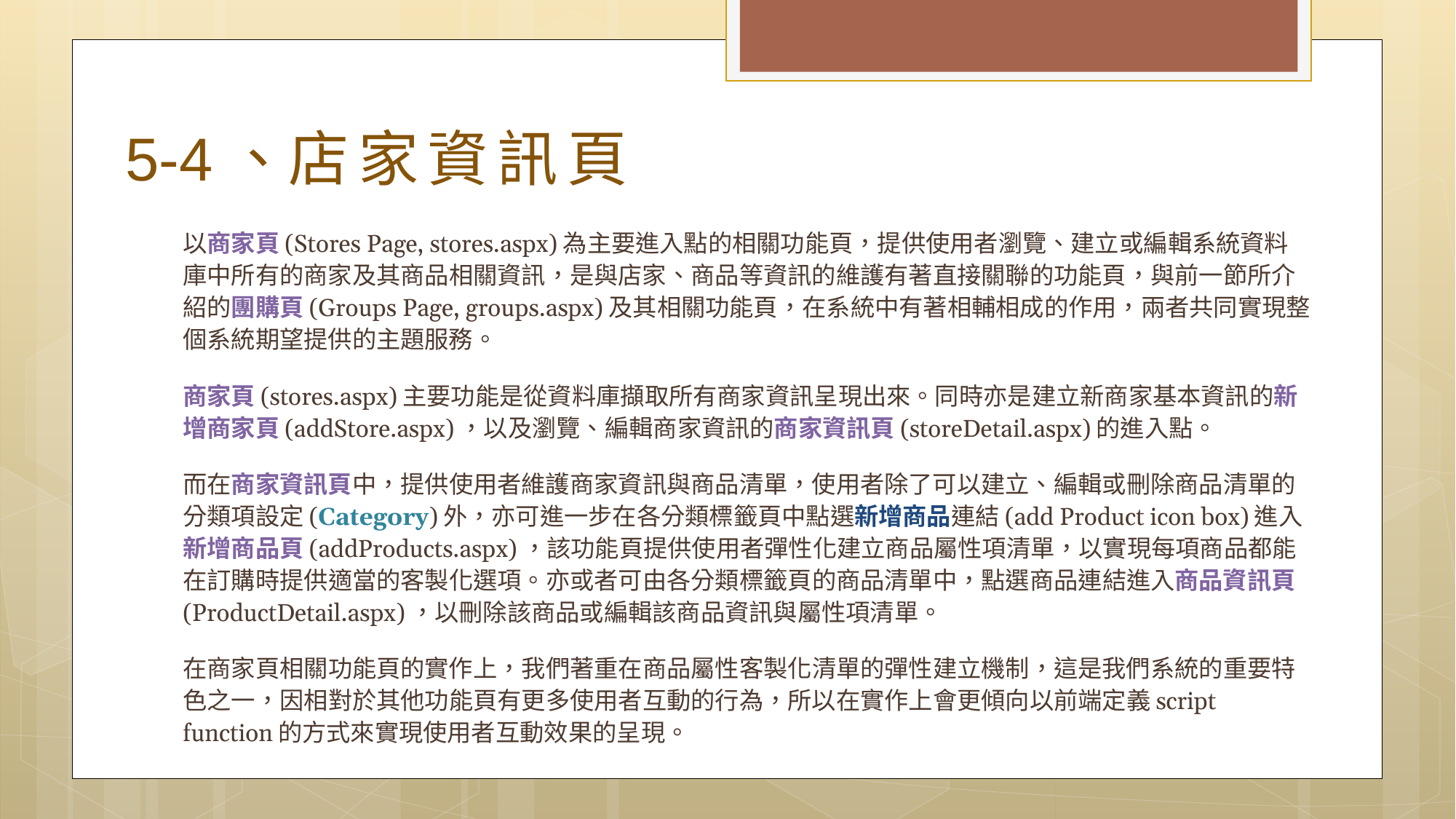

# 5-4、店家資訊頁
以商家頁(Stores Page, stores.aspx)為主要進入點的相關功能頁，提供使用者瀏覽、建立或編輯系統資料庫中所有的商家及其商品相關資訊，是與店家、商品等資訊的維護有著直接關聯的功能頁，與前一節所介紹的團購頁(Groups Page, groups.aspx)及其相關功能頁，在系統中有著相輔相成的作用，兩者共同實現整個系統期望提供的主題服務。
商家頁(stores.aspx)主要功能是從資料庫擷取所有商家資訊呈現出來。同時亦是建立新商家基本資訊的新增商家頁(addStore.aspx)，以及瀏覽、編輯商家資訊的商家資訊頁(storeDetail.aspx)的進入點。
而在商家資訊頁中，提供使用者維護商家資訊與商品清單，使用者除了可以建立、編輯或刪除商品清單的分類項設定(Category)外，亦可進一步在各分類標籤頁中點選新增商品連結(add Product icon box)進入新增商品頁(addProducts.aspx)，該功能頁提供使用者彈性化建立商品屬性項清單，以實現每項商品都能在訂購時提供適當的客製化選項。亦或者可由各分類標籤頁的商品清單中，點選商品連結進入商品資訊頁(ProductDetail.aspx)，以刪除該商品或編輯該商品資訊與屬性項清單。
在商家頁相關功能頁的實作上，我們著重在商品屬性客製化清單的彈性建立機制，這是我們系統的重要特色之一，因相對於其他功能頁有更多使用者互動的行為，所以在實作上會更傾向以前端定義script function的方式來實現使用者互動效果的呈現。